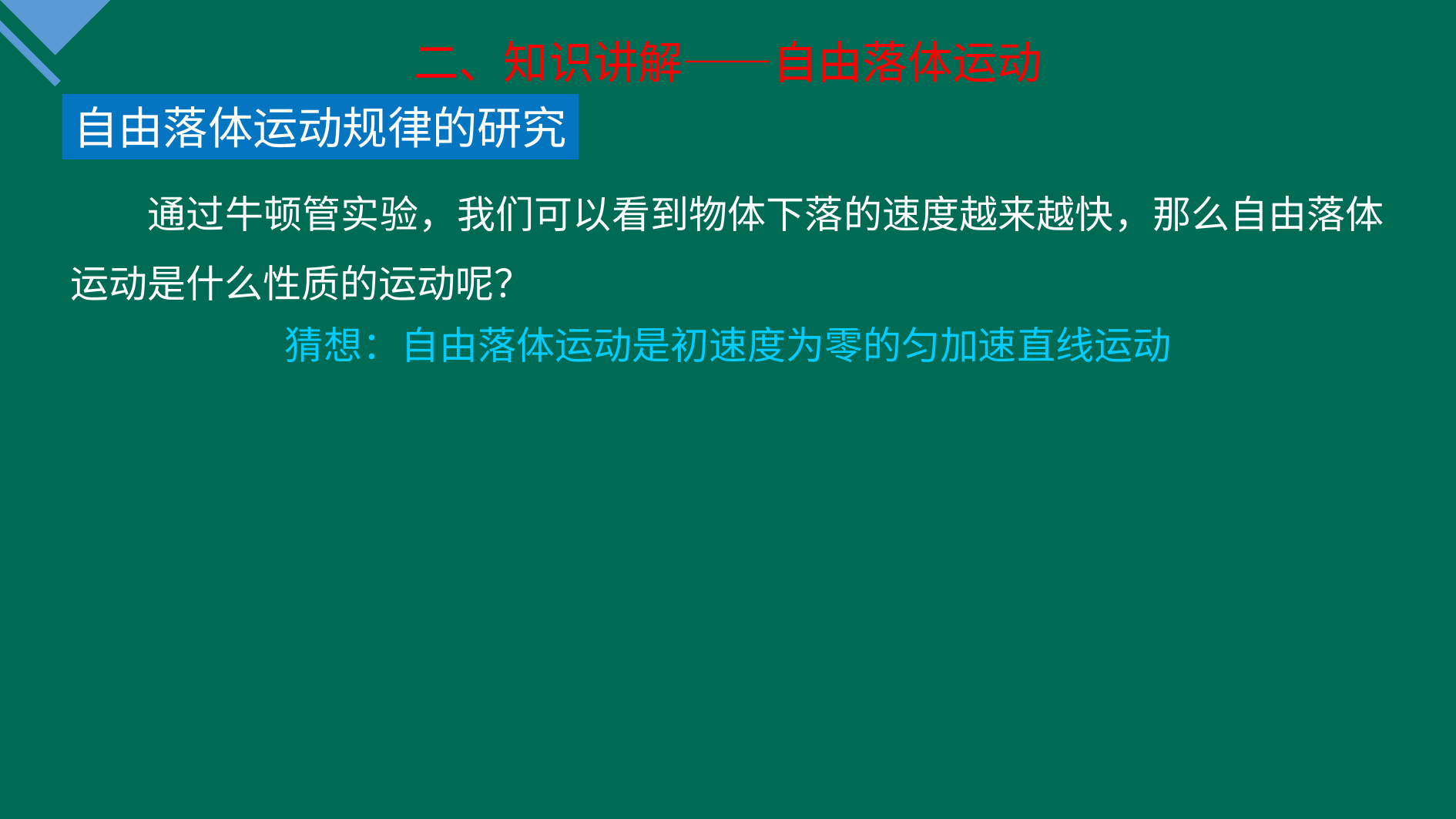

二、知识讲解——自由落体运动
自由落体运动规律的研究
　　通过牛顿管实验，我们可以看到物体下落的速度越来越快，那么自由落体运动是什么性质的运动呢？
猜想：自由落体运动是初速度为零的匀加速直线运动